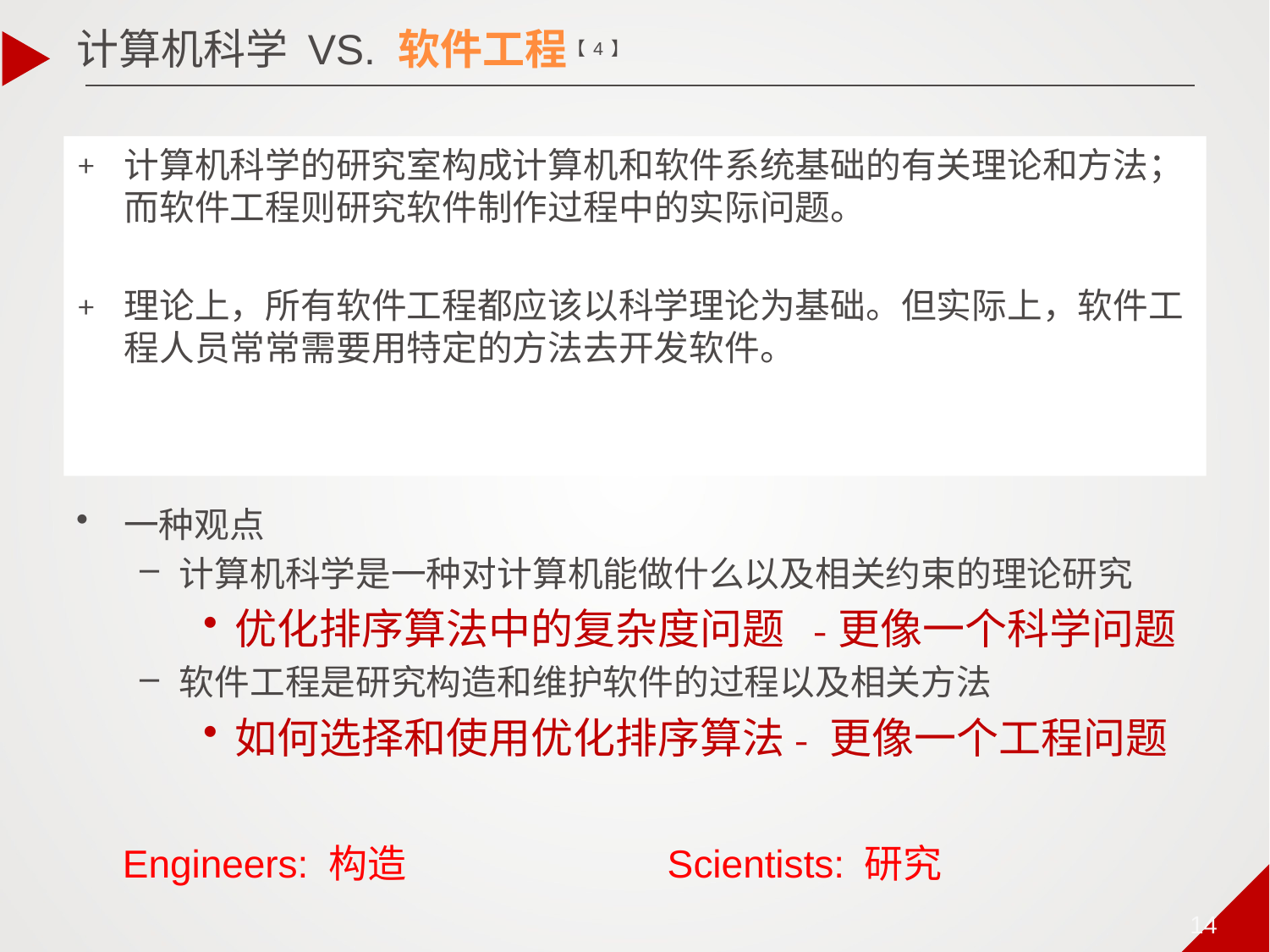

计算机科学 VS. 软件工程【4】

计算机科学的研究室构成计算机和软件系统基础的有关理论和方法；而软件工程则研究软件制作过程中的实际问题。

理论上，所有软件工程都应该以科学理论为基础。但实际上，软件工程人员常常需要用特定的方法去开发软件。
一种观点
计算机科学是一种对计算机能做什么以及相关约束的理论研究
优化排序算法中的复杂度问题  -更像一个科学问题
软件工程是研究构造和维护软件的过程以及相关方法
如何选择和使用优化排序算法- 更像一个工程问题
Engineers: 构造                             Scientists: 研究